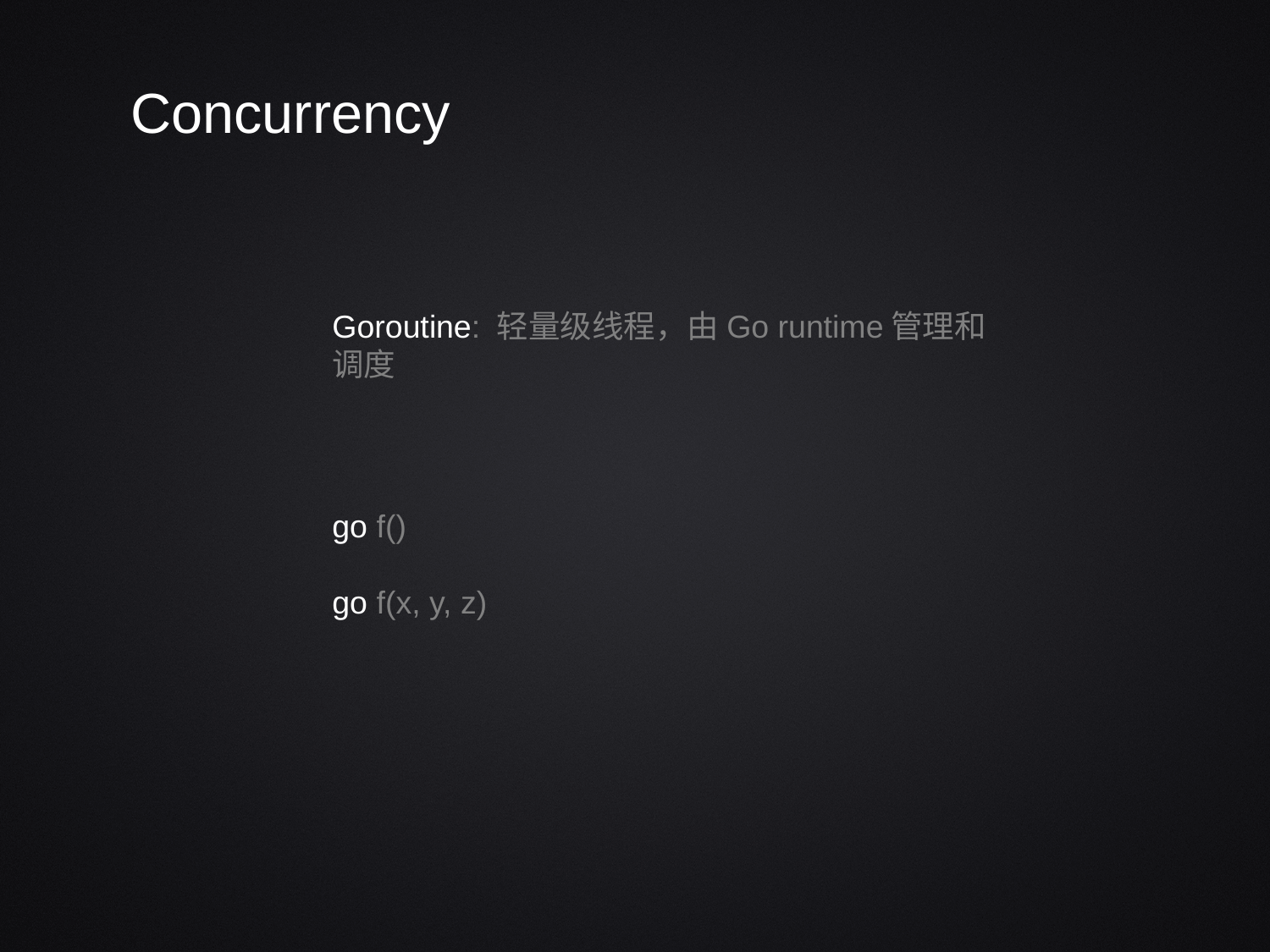

Concurrency
Goroutine: 轻量级线程，由Go runtime管理和调度
go f()

go f(x, y, z)